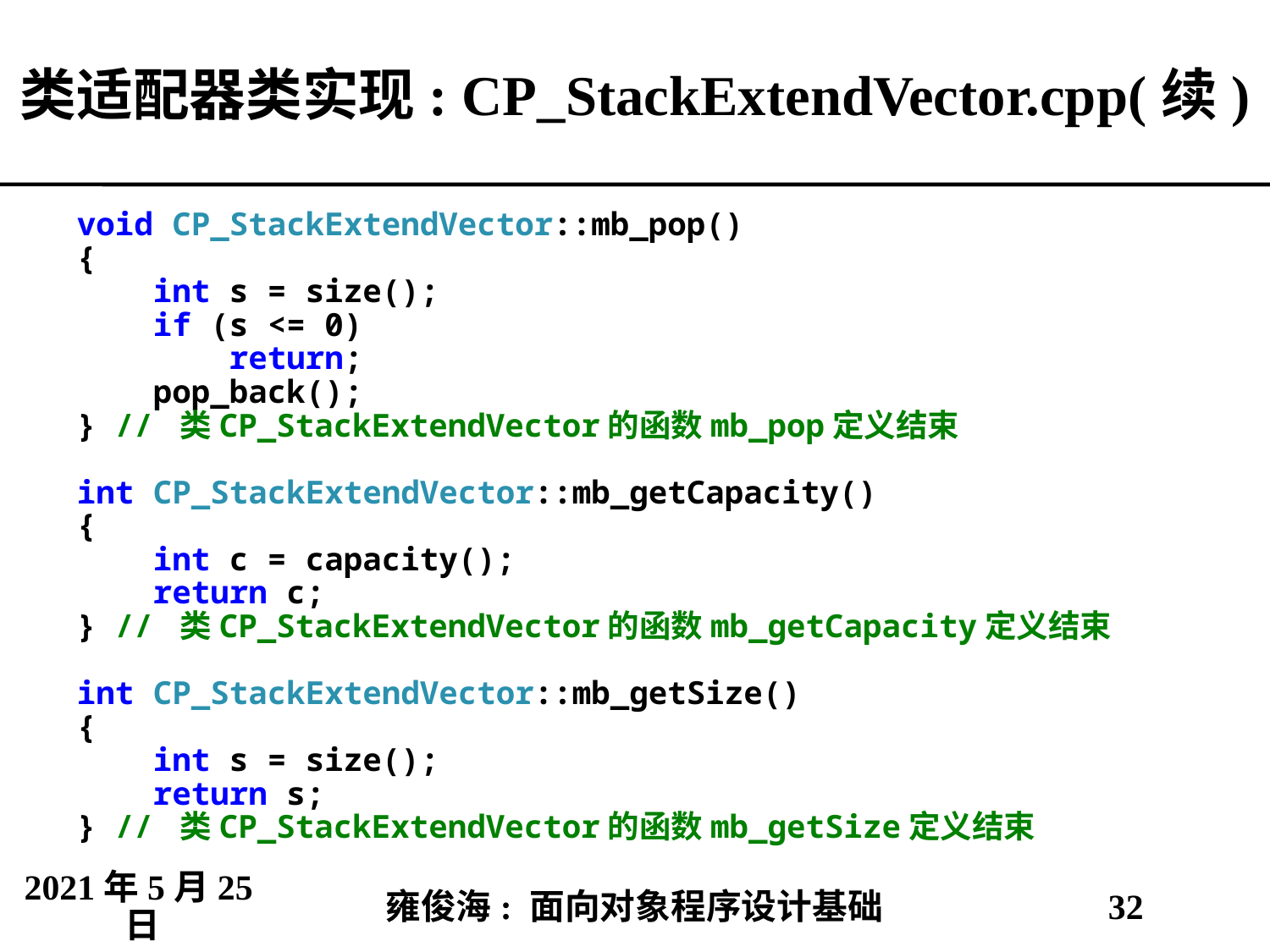

# 类适配器类实现: CP_StackExtendVector.cpp(续)

void CP_StackExtendVector::mb_pop()
{
    int s = size();
    if (s <= 0)
        return;
    pop_back();
} // 类CP_StackExtendVector的函数mb_pop定义结束

int CP_StackExtendVector::mb_getCapacity()
{
    int c = capacity();
    return c;
} // 类CP_StackExtendVector的函数mb_getCapacity定义结束

int CP_StackExtendVector::mb_getSize()
{
    int s = size();
    return s;
} // 类CP_StackExtendVector的函数mb_getSize定义结束
2021年5月25日
雍俊海: 面向对象程序设计基础
32